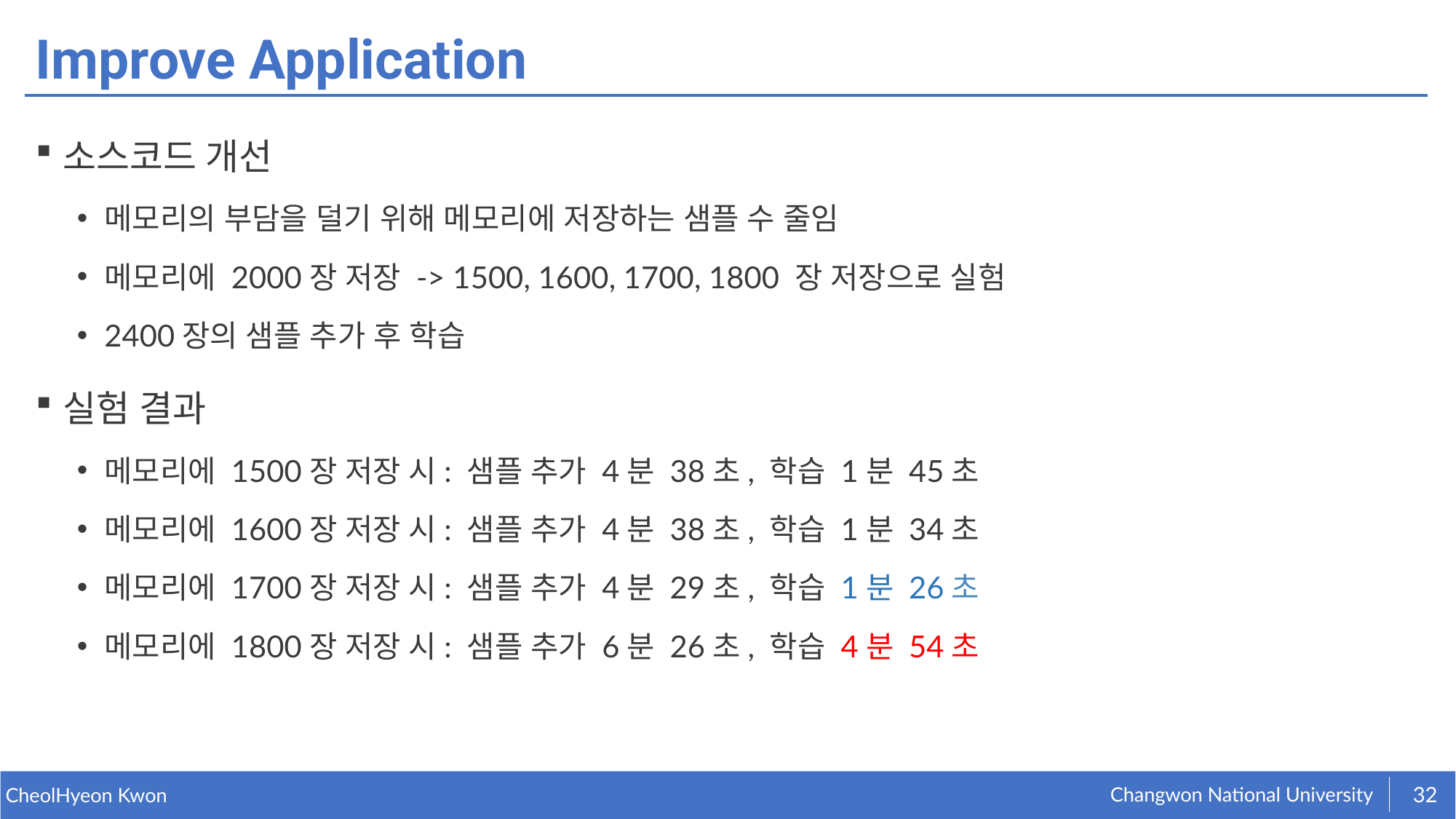

# Improve Application
소스코드 개선
메모리의 부담을 덜기 위해 메모리에 저장하는 샘플 수 줄임
메모리에 2000장 저장 -> 1500, 1600, 1700, 1800 장 저장으로 실험
2400장의 샘플 추가 후 학습
실험 결과
메모리에 1500장 저장 시: 샘플 추가 4분 38초, 학습 1분 45초
메모리에 1600장 저장 시: 샘플 추가 4분 38초, 학습 1분 34초
메모리에 1700장 저장 시: 샘플 추가 4분 29초, 학습 1분 26초
메모리에 1800장 저장 시: 샘플 추가 6분 26초, 학습 4분 54초
32